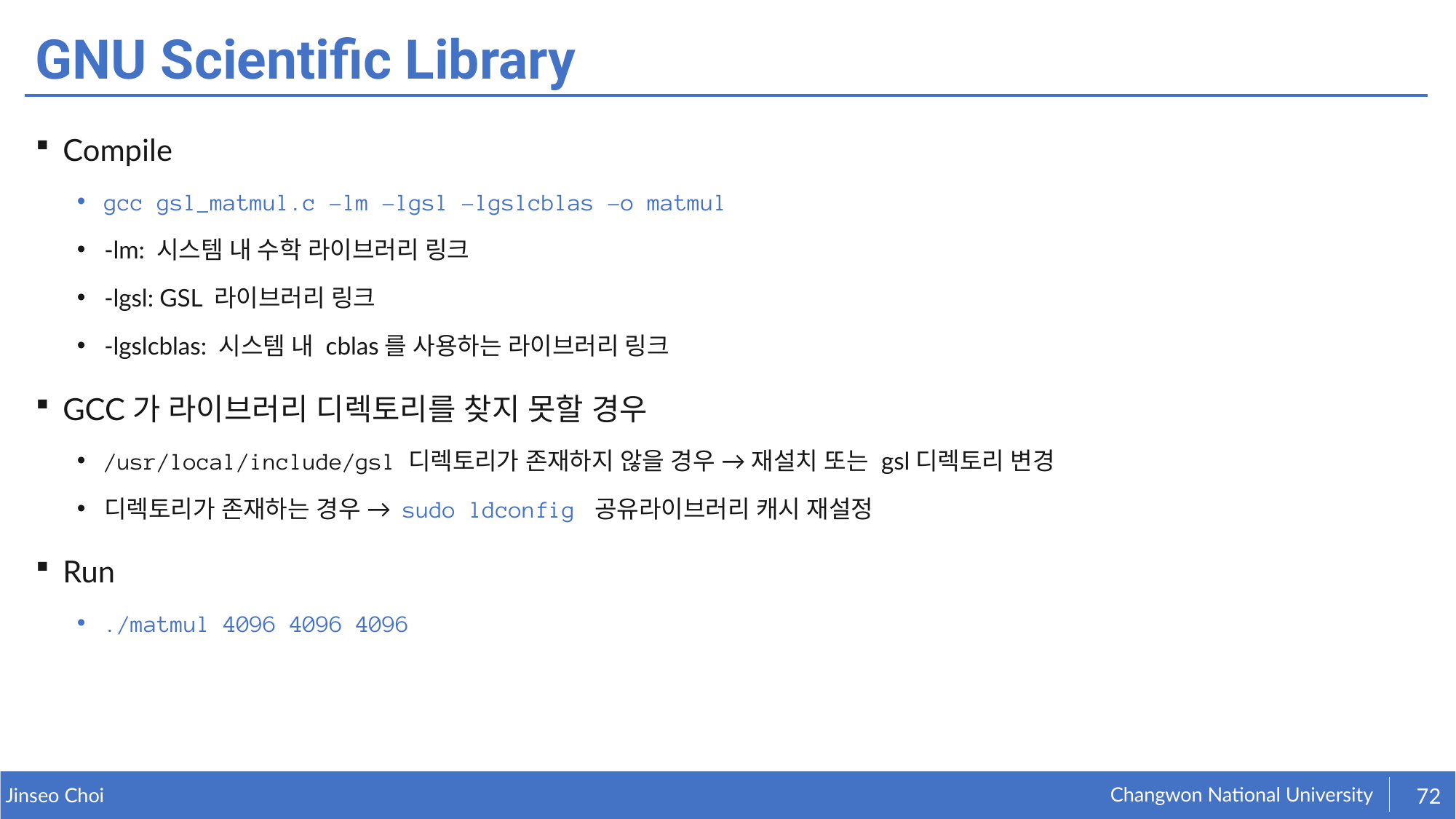

# GNU Scientific Library
Compile
gcc gsl_matmul.c –lm –lgsl –lgslcblas –o matmul
-lm: 시스템 내 수학 라이브러리 링크
-lgsl: GSL 라이브러리 링크
-lgslcblas: 시스템 내 cblas를 사용하는 라이브러리 링크
GCC가 라이브러리 디렉토리를 찾지 못할 경우
/usr/local/include/gsl 디렉토리가 존재하지 않을 경우 → 재설치 또는 gsl디렉토리 변경
디렉토리가 존재하는 경우 → sudo ldconfig 공유라이브러리 캐시 재설정
Run
./matmul 4096 4096 4096

72